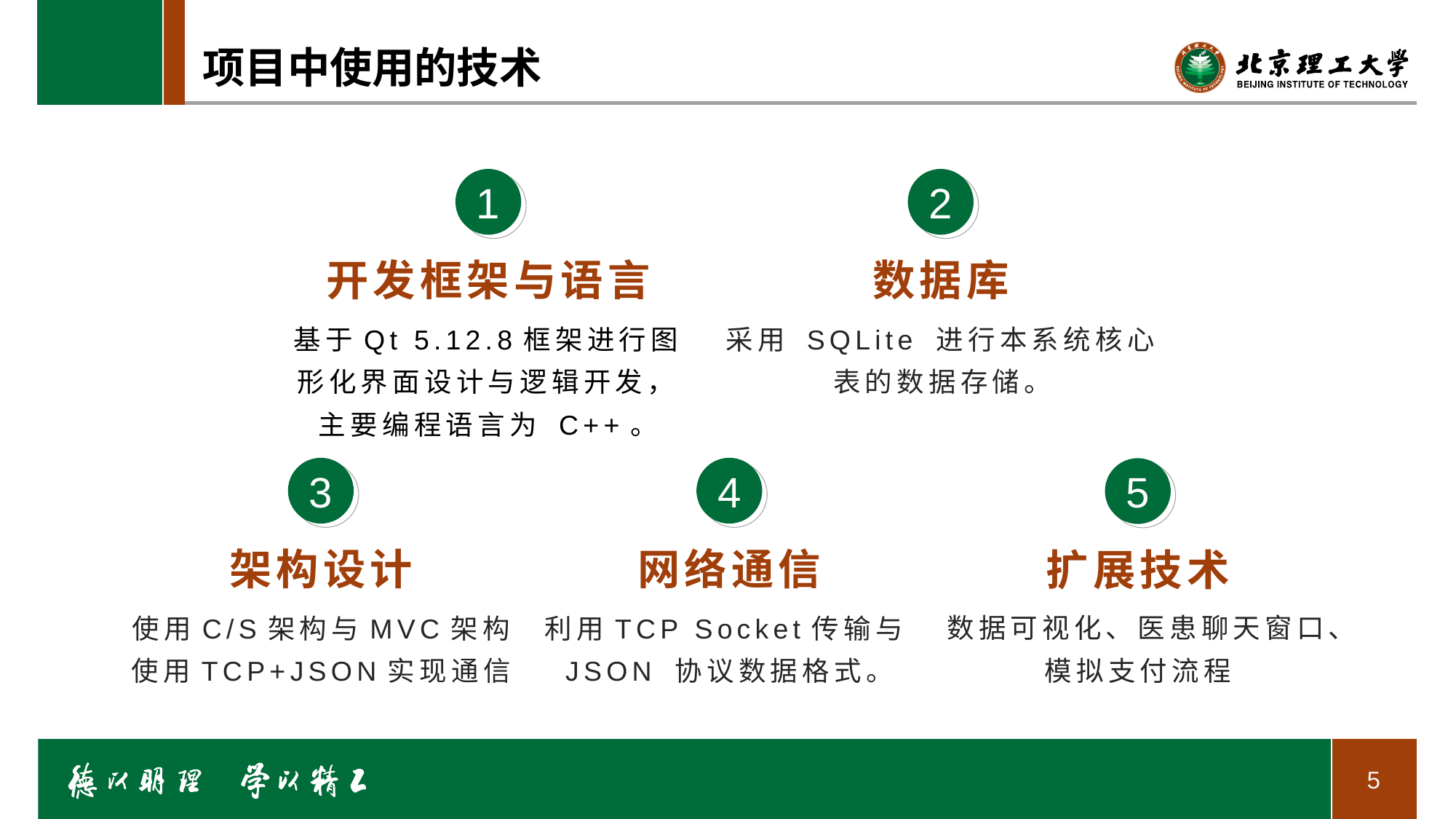

# 项目中使用的技术
1

开发框架与语言
基于Qt 5.12.8框架进行图形化界面设计与逻辑开发，主要编程语言为 C++。
2

数据库
采用 SQLite 进行本系统核心表的数据存储。
3

架构设计
使用C/S架构与MVC架构
使用TCP+JSON实现通信
4

网络通信
利用TCP Socket传输与JSON 协议数据格式。
5

扩展技术
数据可视化、医患聊天窗口、模拟支付流程